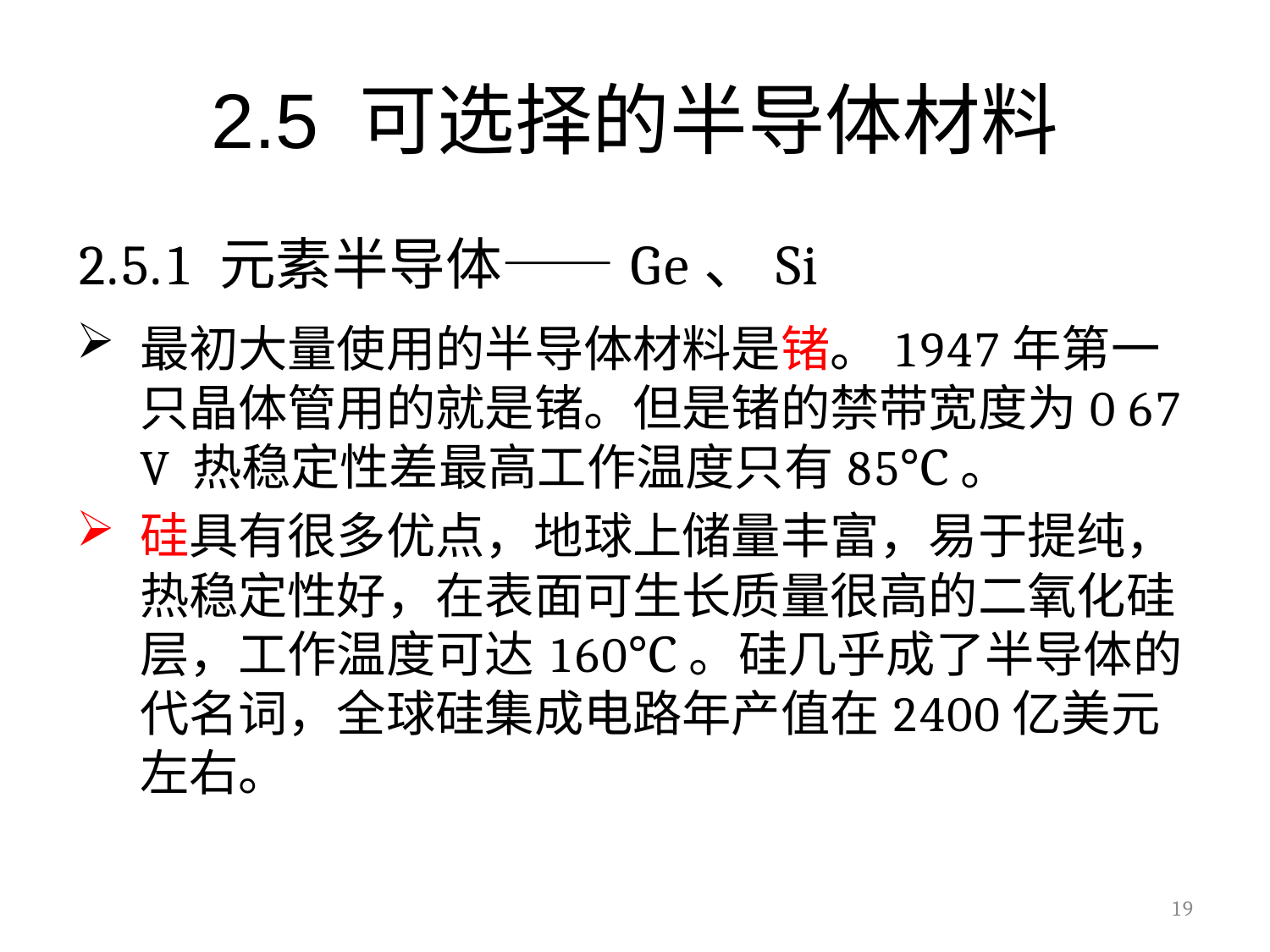

# 2.5 可选择的半导体材料
2.5.1 元素半导体——Ge、Si
最初大量使用的半导体材料是锗。1947年第一只晶体管用的就是锗。但是锗的禁带宽度为0 67 V 热稳定性差最高工作温度只有85℃。
硅具有很多优点，地球上储量丰富，易于提纯，热稳定性好，在表面可生长质量很高的二氧化硅层，工作温度可达160℃。硅几乎成了半导体的代名词，全球硅集成电路年产值在2400亿美元左右。
19